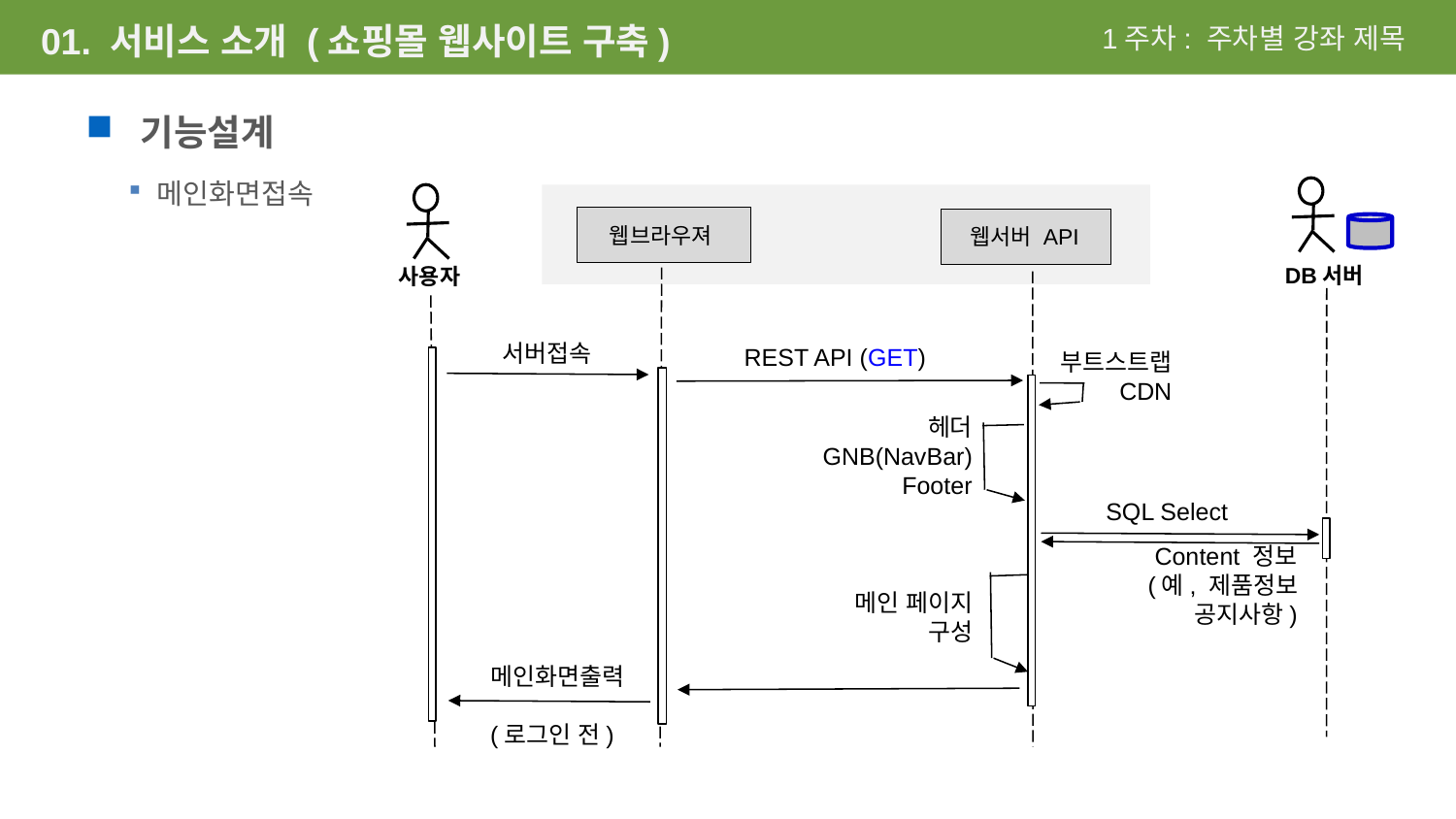

1주차: 주차별 강좌 제목
01. 서비스 소개 (쇼핑몰 웹사이트 구축)
기능설계
메인화면접속

웹브라우져
웹서버 API
DB서버
사용자
서버접속
REST API (GET)
부트스트랩
CDN

헤더
GNB(NavBar)
Footer
 SQL Select

 Content 정보
(예, 제품정보
      공지사항)

메인 페이지
구성
메인화면출력

(로그인 전)